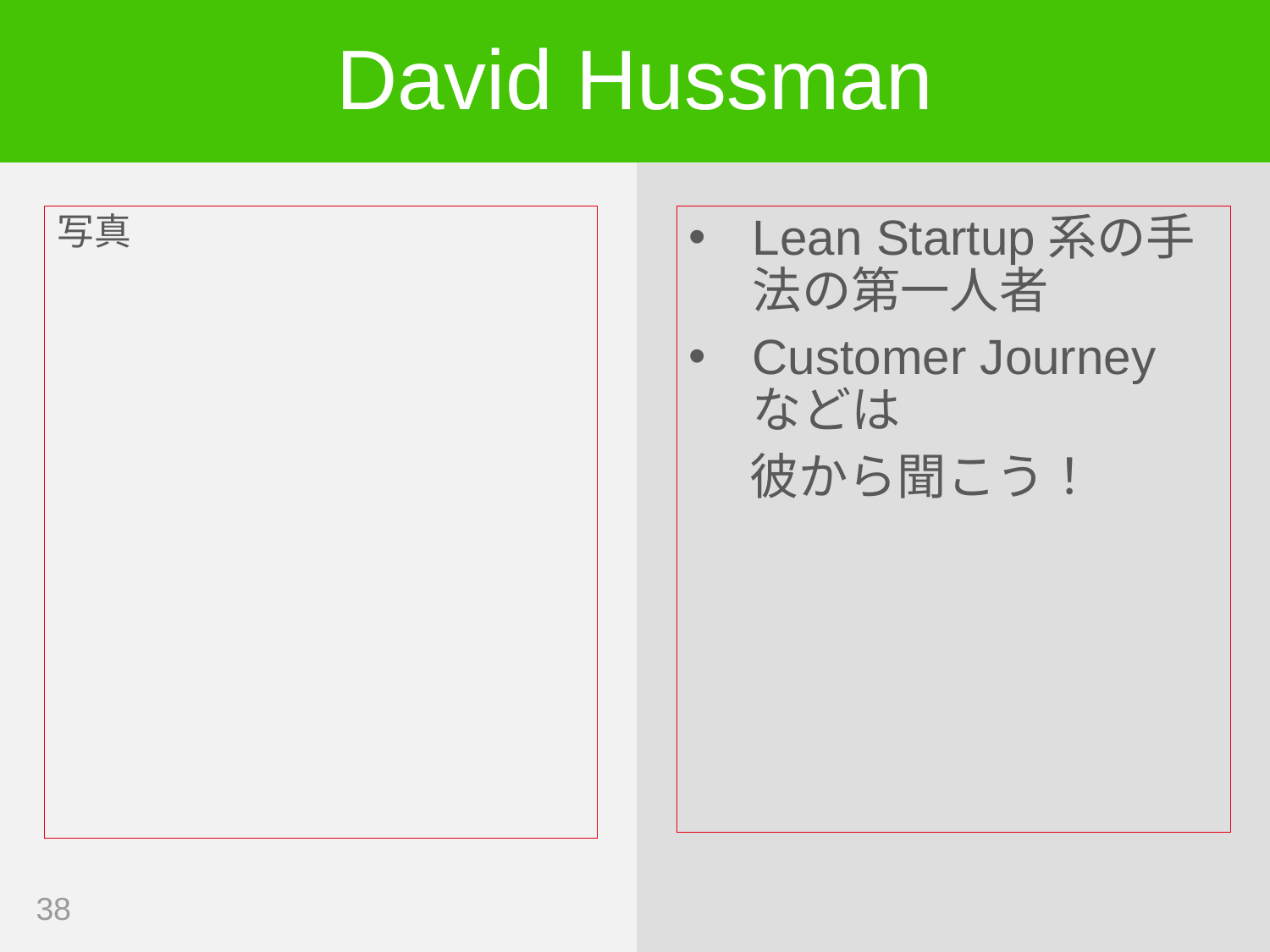

# David Hussman
写真
Lean Startup系の手法の第一人者
Customer Journey などは
　 彼から聞こう！
38